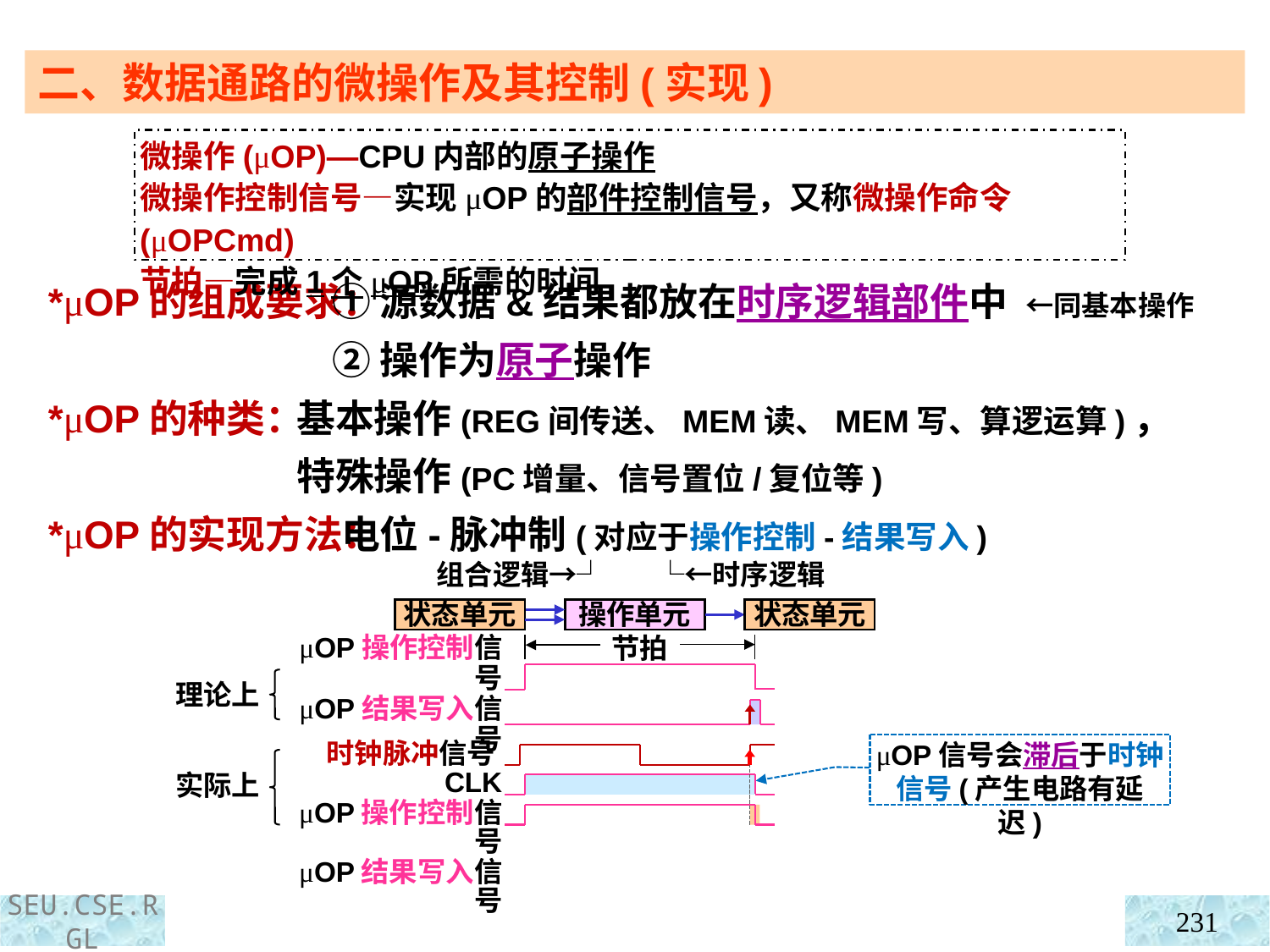

二、数据通路的微操作及其控制(实现)
微操作(μOP)—CPU内部的原子操作
微操作控制信号—实现μOP的部件控制信号，又称微操作命令(μOPCmd)
节拍—完成1个μOP所需的时间
 *μOP的组成要求：

 *μOP的种类：

 *μOP的实现方法：

    ①源数据&结果都放在时序逻辑部件中  ←同基本操作
    ②操作为原子操作
基本操作(REG间传送、MEM读、MEM写、算逻运算)，
特殊操作(PC增量、信号置位/复位等)
    电位-脉冲制(对应于操作控制-结果写入)
                     组合逻辑→┘        └←时序逻辑
状态单元
操作单元
状态单元
节拍
μOP操作控制信号
μOP结果写入信号

理论上

μOP信号会滞后于时钟信号(产生电路有延迟)
时钟脉冲信号CLK
μOP操作控制信号
μOP结果写入信号

实际上

231